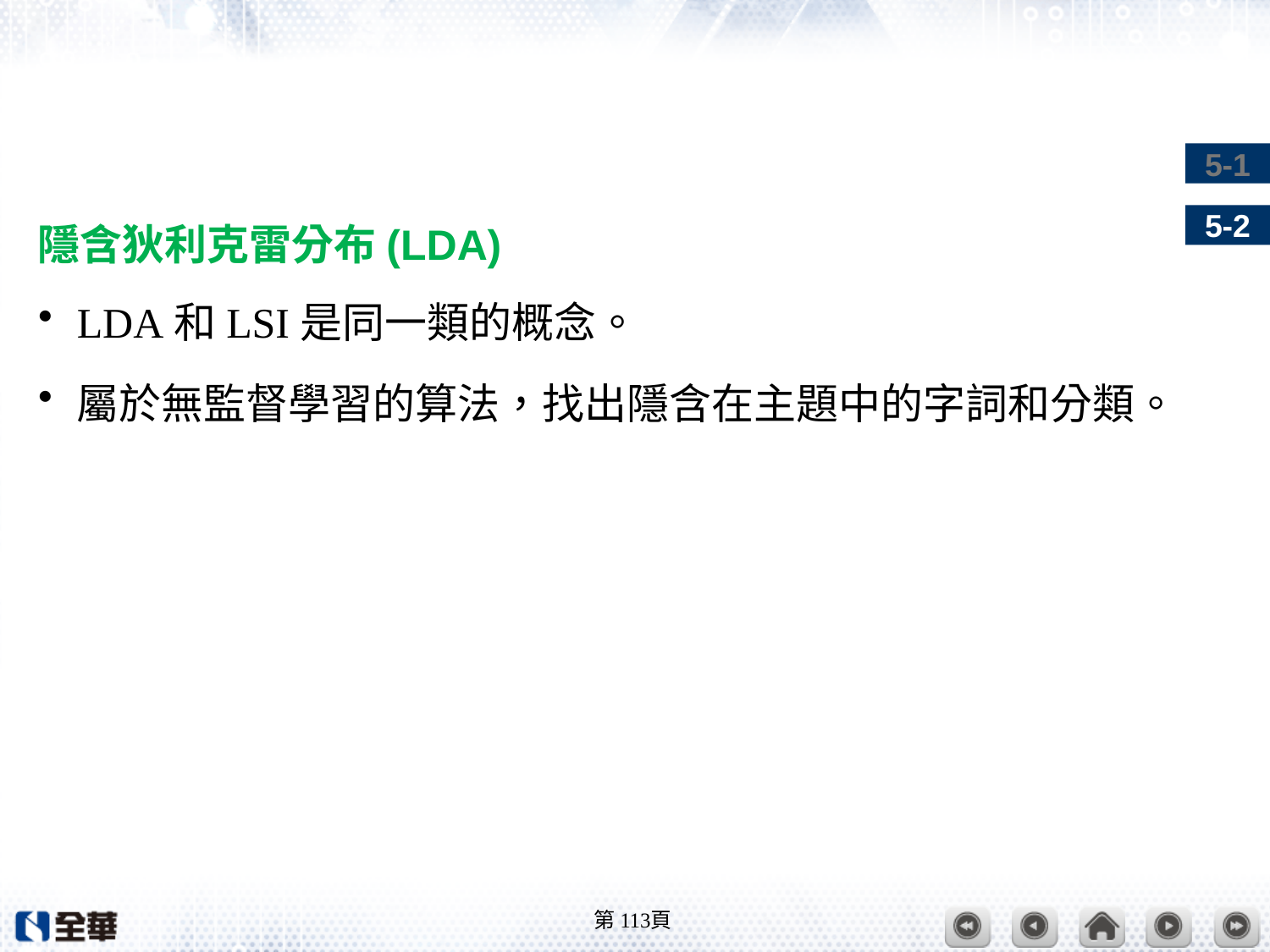

#
隱含狄利克雷分布(LDA)
LDA和LSI是同一類的概念。
屬於無監督學習的算法，找出隱含在主題中的字詞和分類。